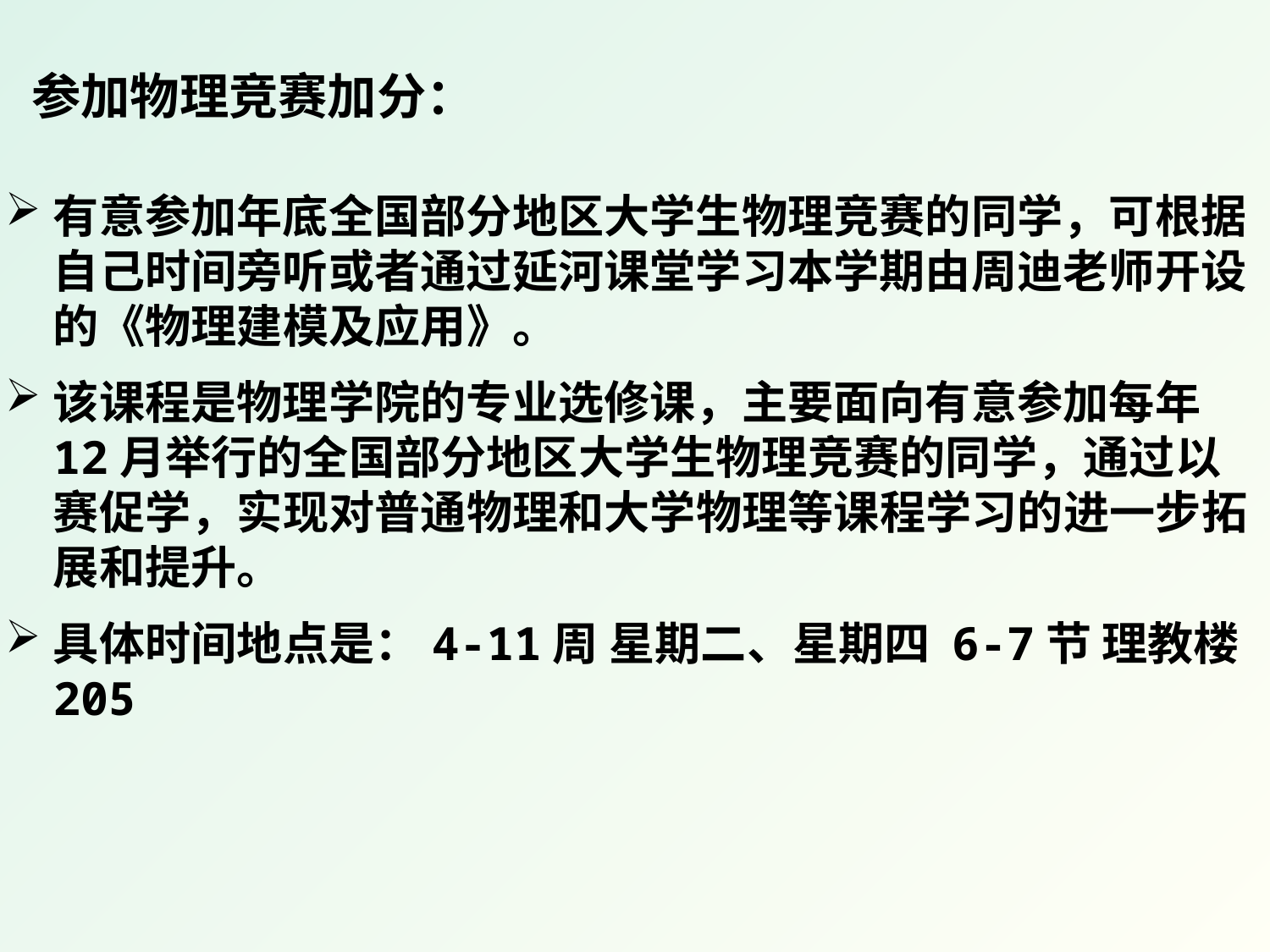

参加物理竞赛加分：
有意参加年底全国部分地区大学生物理竞赛的同学，可根据自己时间旁听或者通过延河课堂学习本学期由周迪老师开设的《物理建模及应用》。
该课程是物理学院的专业选修课，主要面向有意参加每年12月举行的全国部分地区大学生物理竞赛的同学，通过以赛促学，实现对普通物理和大学物理等课程学习的进一步拓展和提升。
具体时间地点是：4-11周 星期二、星期四 6-7节 理教楼205